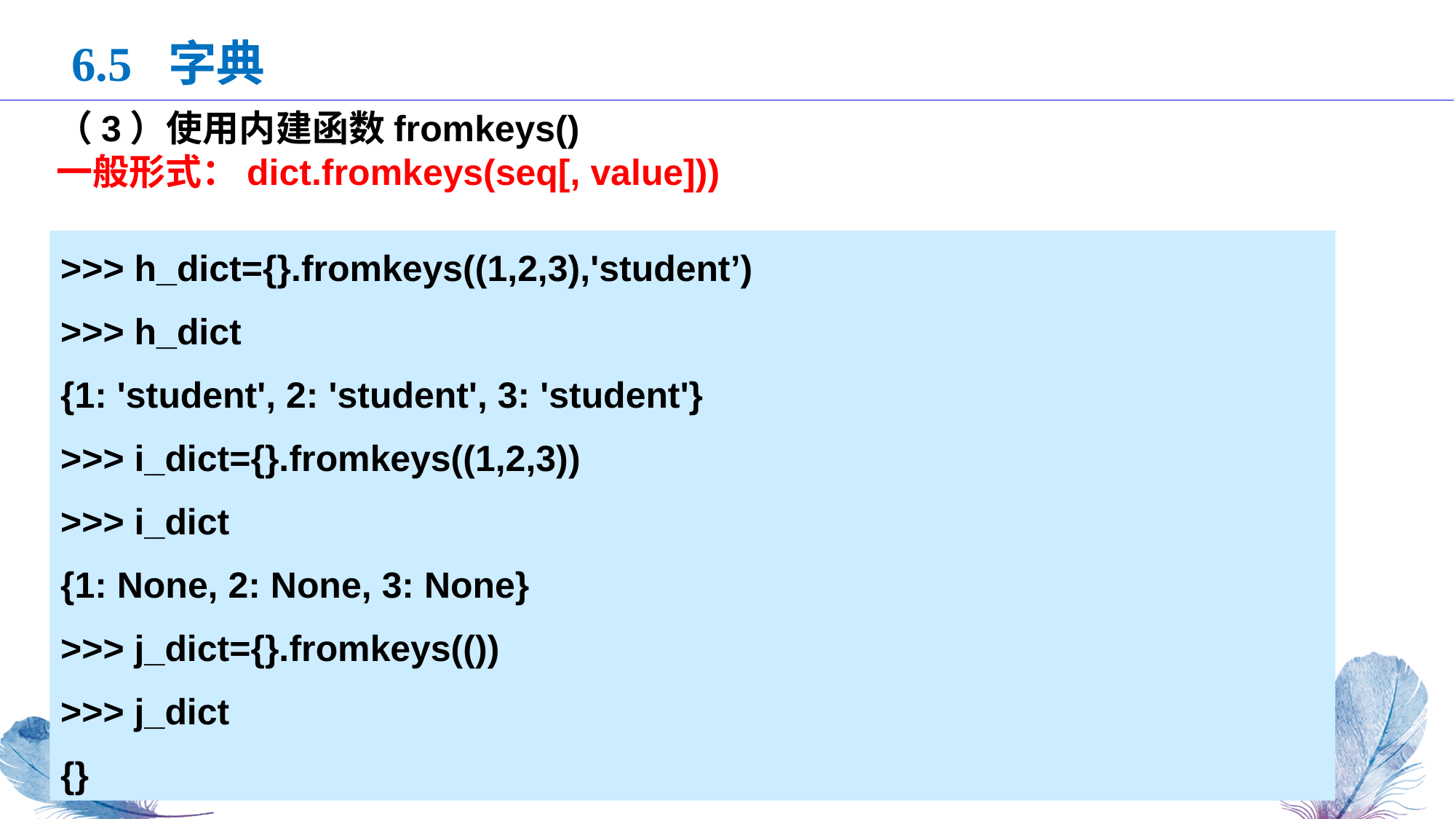

6.5  字典
（3）使用内建函数fromkeys()
一般形式：dict.fromkeys(seq[, value]))

>>> h_dict={}.fromkeys((1,2,3),'student’)
>>> h_dict
{1: 'student', 2: 'student', 3: 'student'}
>>> i_dict={}.fromkeys((1,2,3))
>>> i_dict
{1: None, 2: None, 3: None}
>>> j_dict={}.fromkeys(())
>>> j_dict
{}